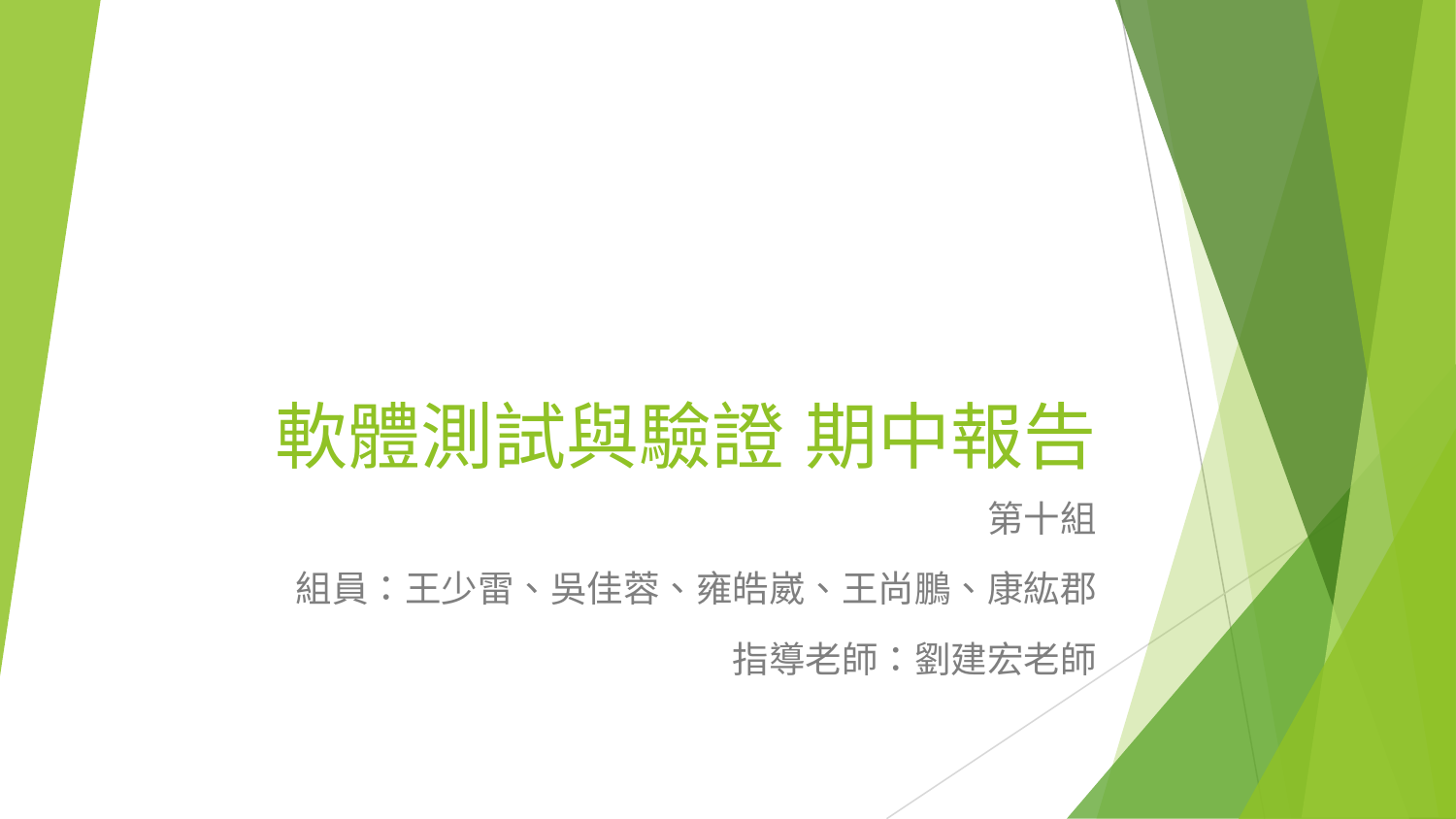

# 軟體測試與驗證 期中報告
第十組
組員：王少雷、吳佳蓉、雍皓崴、王尚鵬、康紘郡
指導老師：劉建宏老師